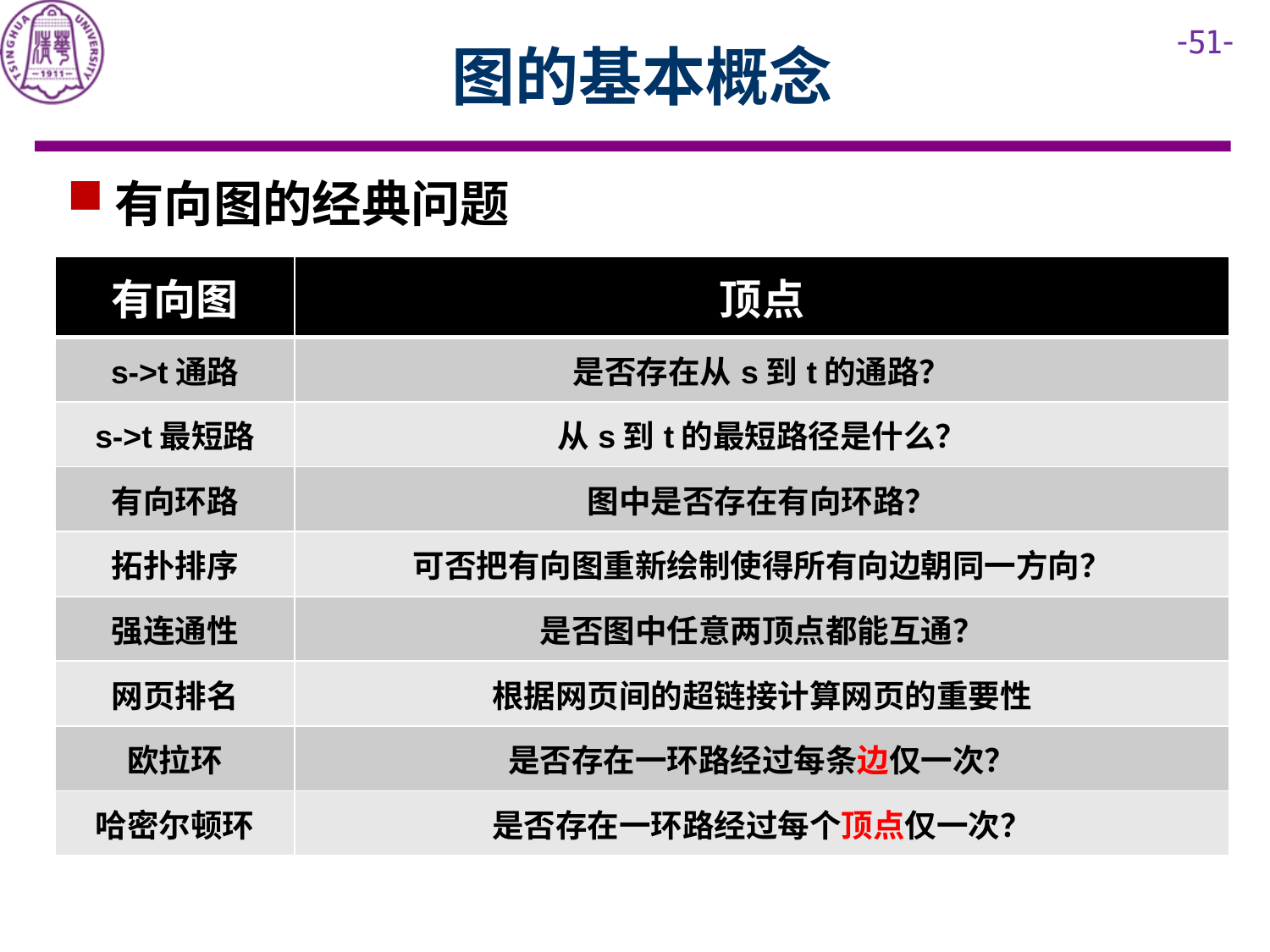

# 图的基本概念
有向图的经典问题
| 有向图 | 顶点 |
| --- | --- |
| s->t通路 | 是否存在从s到t的通路？ |
| s->t最短路 | 从s到t的最短路径是什么？ |
| 有向环路 | 图中是否存在有向环路？ |
| 拓扑排序 | 可否把有向图重新绘制使得所有向边朝同一方向？ |
| 强连通性 | 是否图中任意两顶点都能互通？ |
| 网页排名 | 根据网页间的超链接计算网页的重要性 |
| 欧拉环 | 是否存在一环路经过每条边仅一次？ |
| 哈密尔顿环 | 是否存在一环路经过每个顶点仅一次？ |